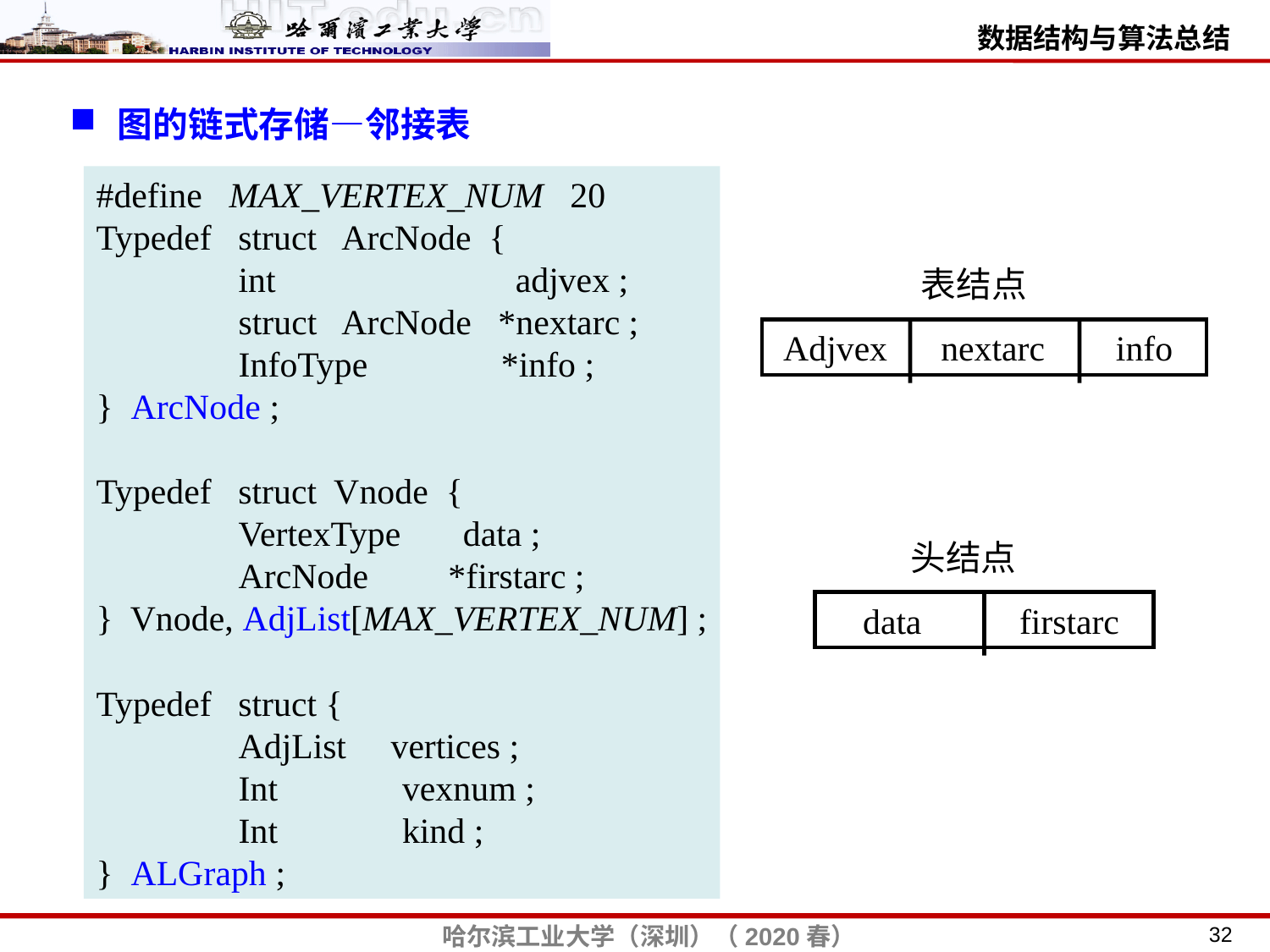

图的链式存储—邻接表
#define   MAX_VERTEX_NUM   20
Typedef   struct   ArcNode  {
                int                           adjvex ;
                struct   ArcNode   *nextarc ;
                InfoType               *info ;
}  ArcNode ;

Typedef   struct  Vnode  {
                VertexType       data ;
                ArcNode         *firstarc ;
}  Vnode, AdjList[MAX_VERTEX_NUM] ;

Typedef   struct {
                AdjList     vertices ;
                Int              vexnum ;
                Int              kind ;
}  ALGraph ;
表结点
 Adjvex      nextarc        info

头结点
    data           firstarc